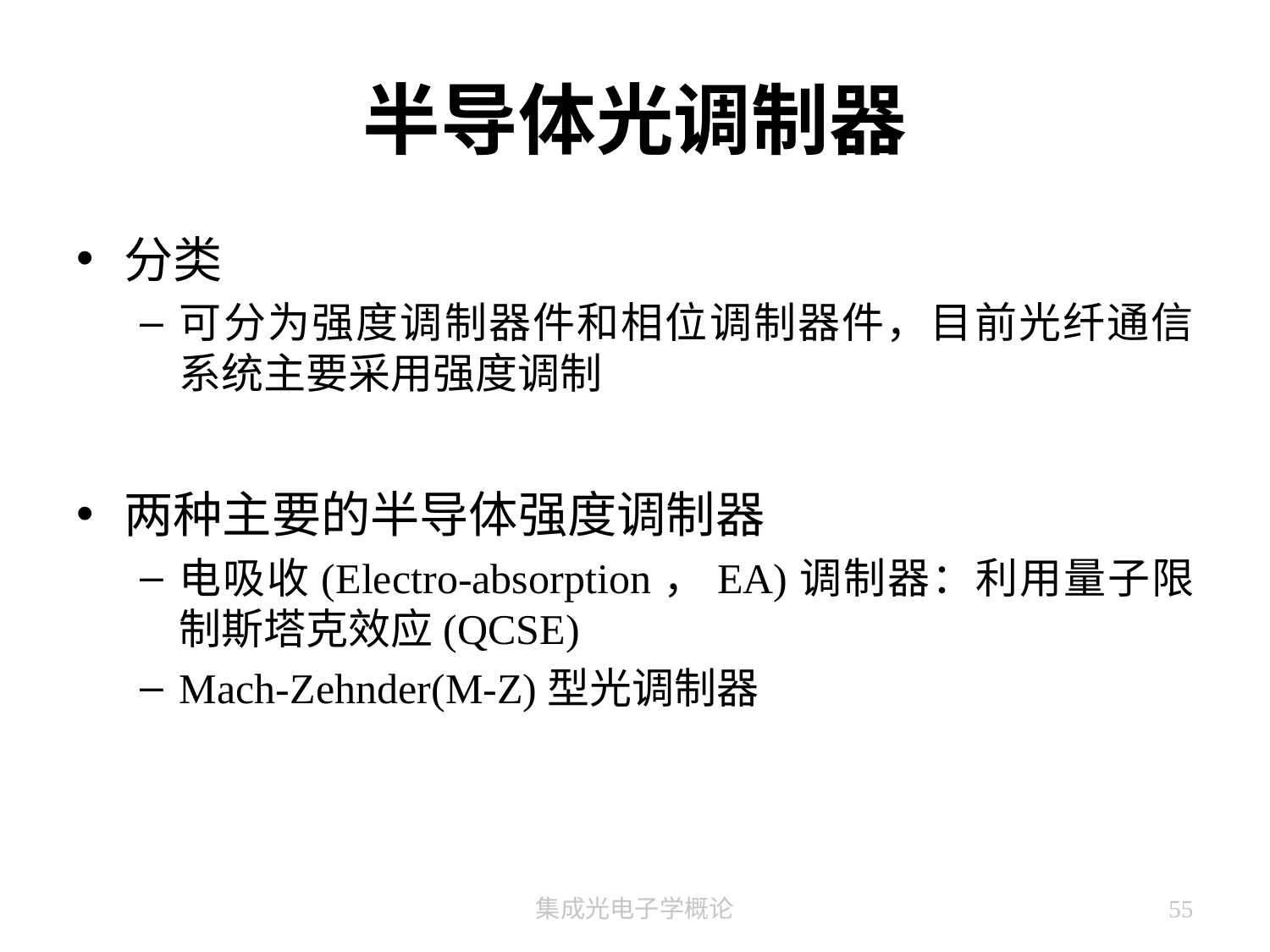

# 半导体光调制器
分类
可分为强度调制器件和相位调制器件，目前光纤通信系统主要采用强度调制

两种主要的半导体强度调制器
电吸收(Electro-absorption，EA)调制器：利用量子限制斯塔克效应(QCSE)
Mach-Zehnder(M-Z)型光调制器

集成光电子学概论
55